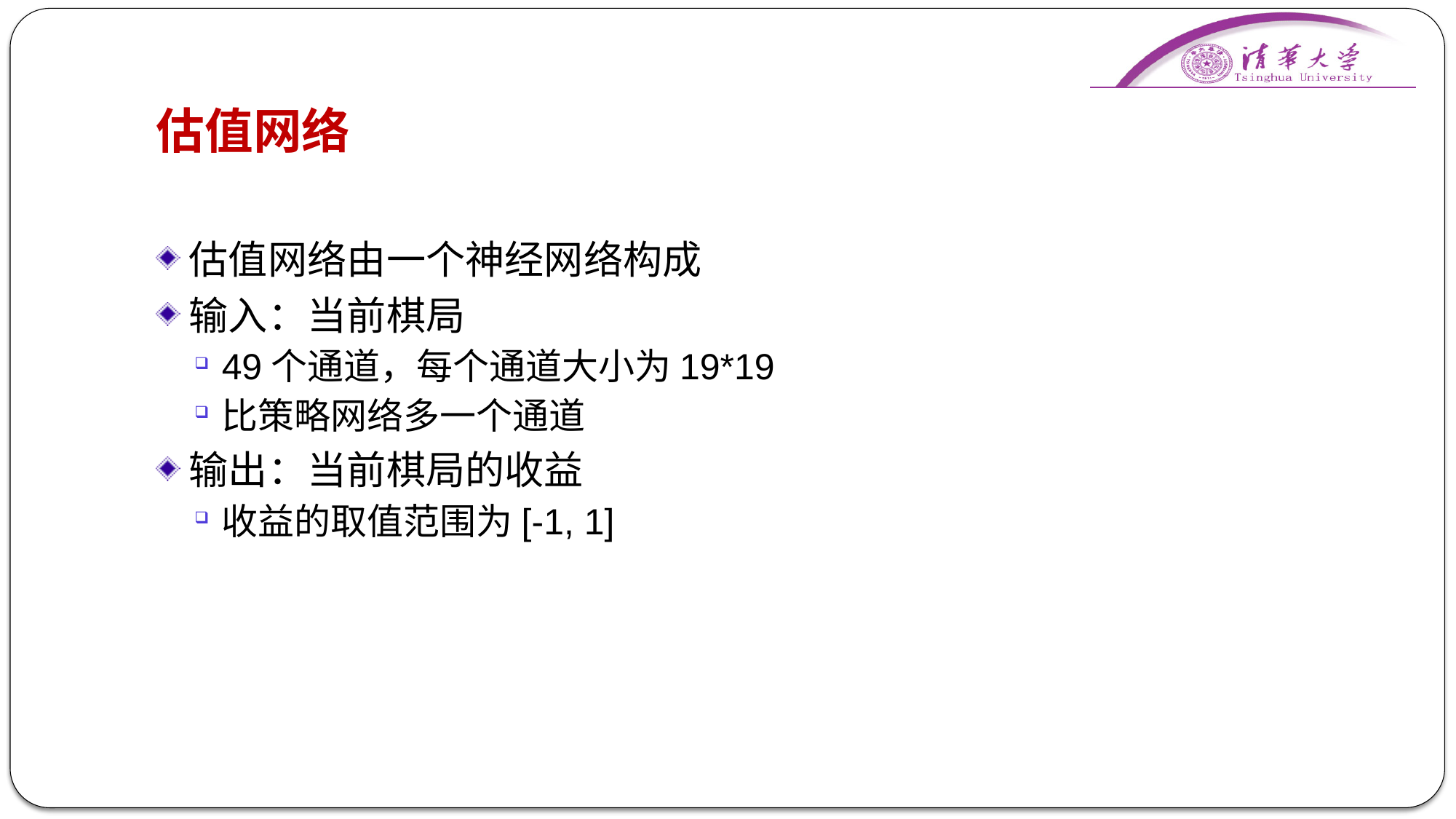

# 估值网络

估值网络由一个神经网络构成
输入：当前棋局
49个通道，每个通道大小为19*19
比策略网络多一个通道
输出：当前棋局的收益
收益的取值范围为[-1, 1]